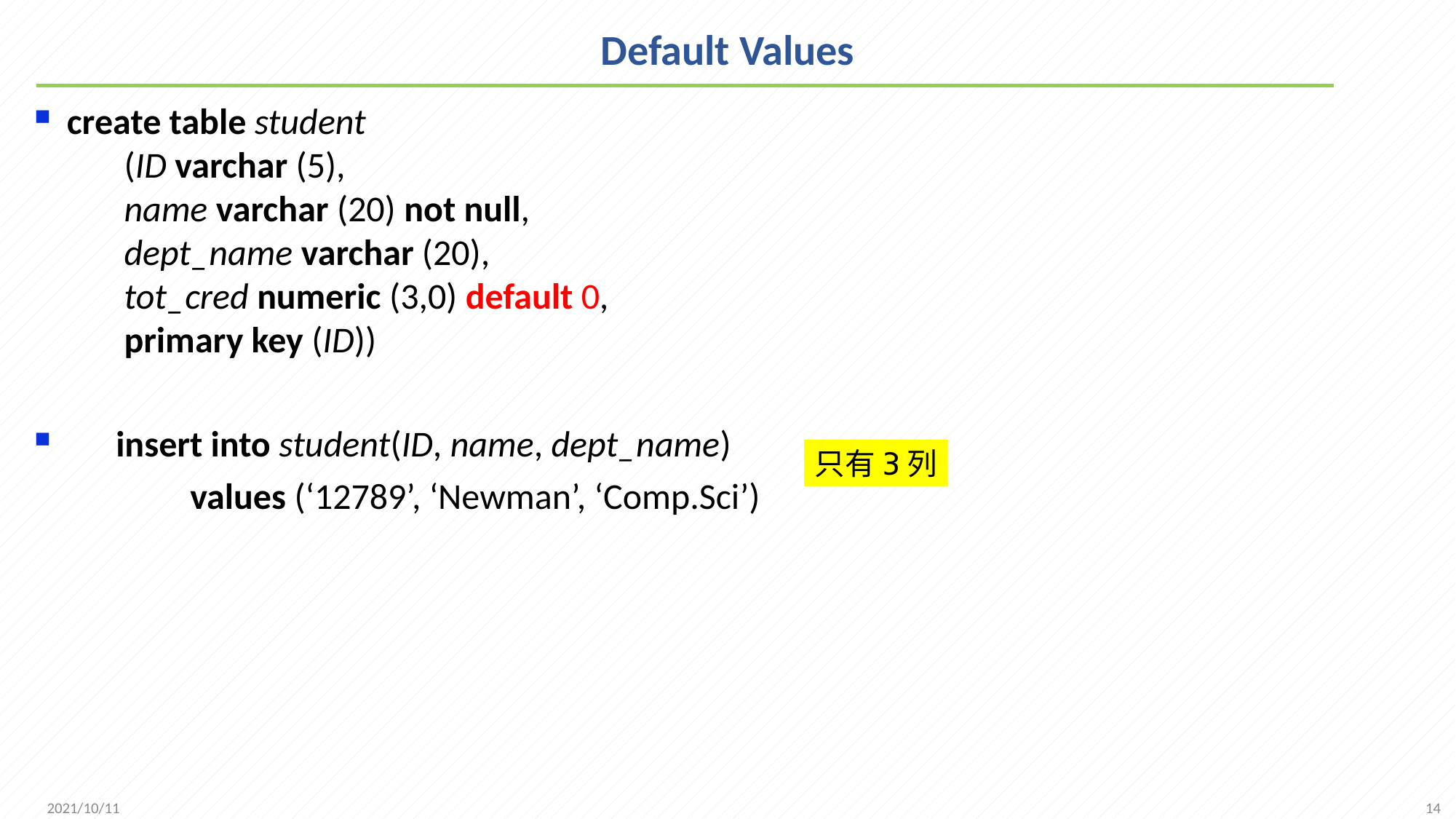

# Default Values
create table student
       (ID varchar (5),
       name varchar (20) not null,
       dept_name varchar (20),
       tot_cred numeric (3,0) default 0,
       primary key (ID))

      insert into student(ID, name, dept_name)
                   values (‘12789’, ‘Newman’, ‘Comp.Sci’)
只有3列
14
2021/10/11